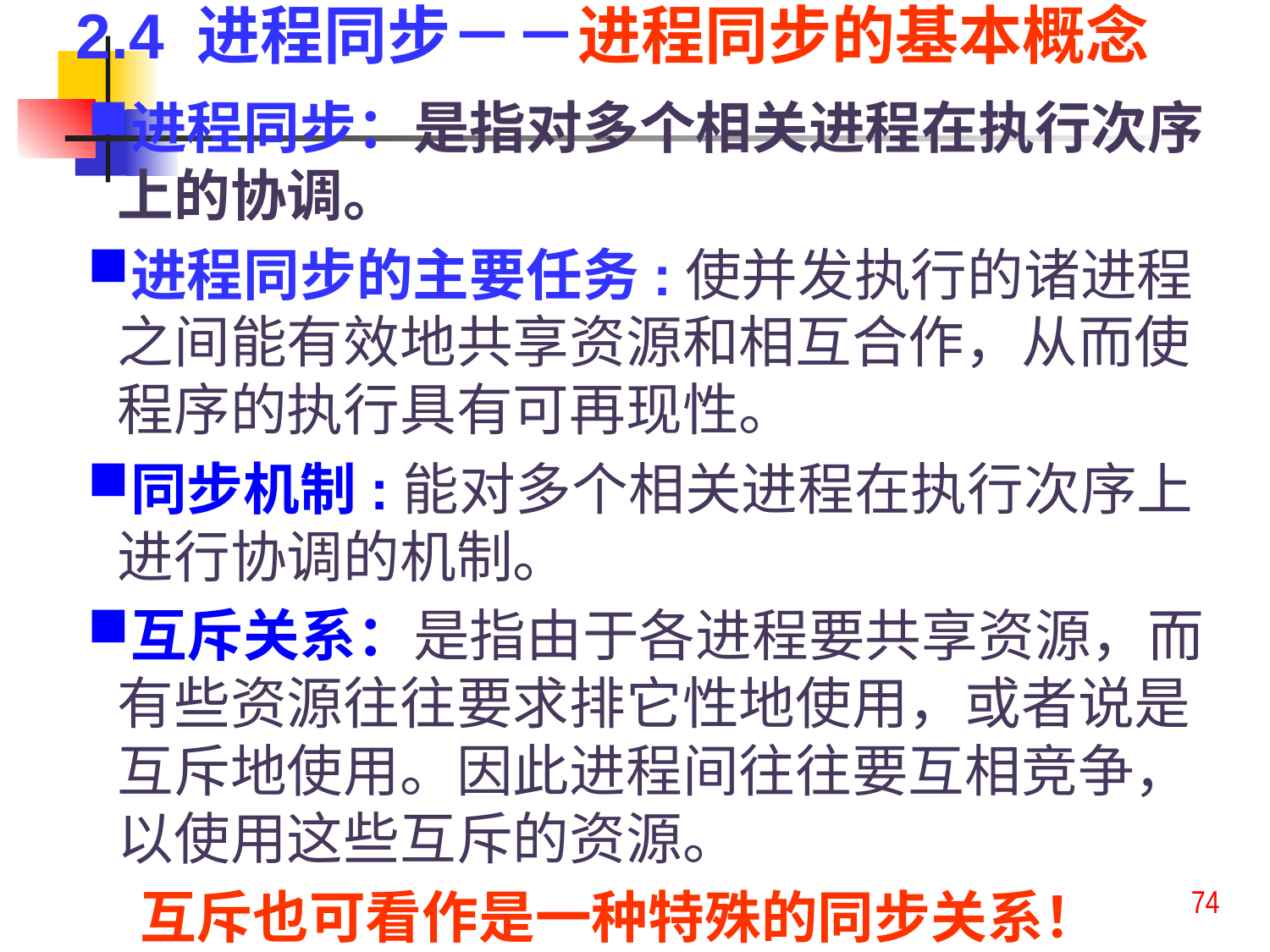

2.4 进程同步－－进程同步的基本概念
进程同步：是指对多个相关进程在执行次序上的协调。
进程同步的主要任务:使并发执行的诸进程之间能有效地共享资源和相互合作，从而使程序的执行具有可再现性。
同步机制:能对多个相关进程在执行次序上进行协调的机制。
互斥关系：是指由于各进程要共享资源，而有些资源往往要求排它性地使用，或者说是互斥地使用。因此进程间往往要互相竞争，以使用这些互斥的资源。
   互斥也可看作是一种特殊的同步关系！
74